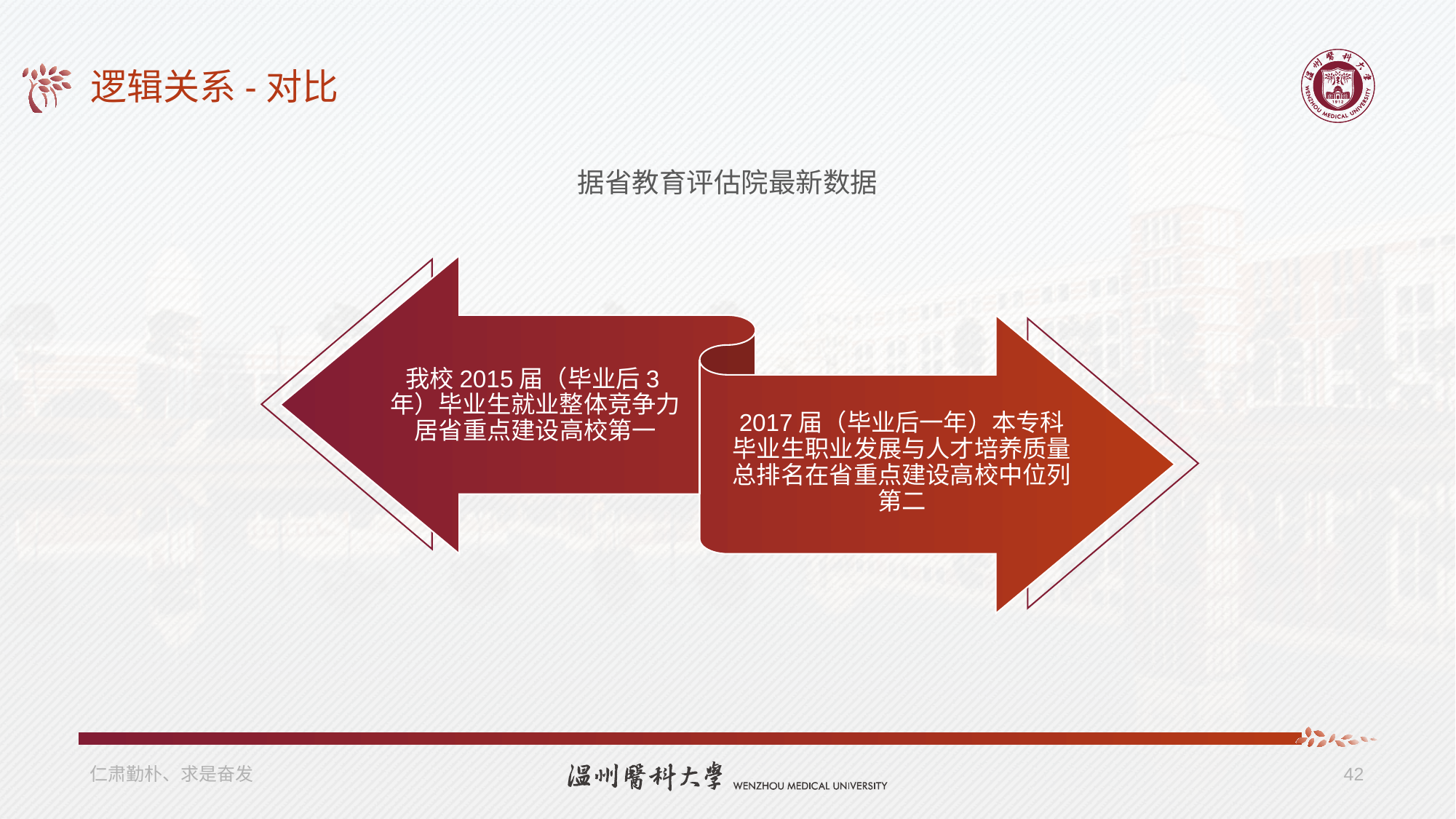

# 逻辑关系-对比
我校2015届（毕业后3年）毕业生就业整体竞争力居省重点建设高校第一
2017届（毕业后一年）本专科毕业生职业发展与人才培养质量总排名在省重点建设高校中位列第二
据省教育评估院最新数据

仁肃勤朴、求是奋发
42